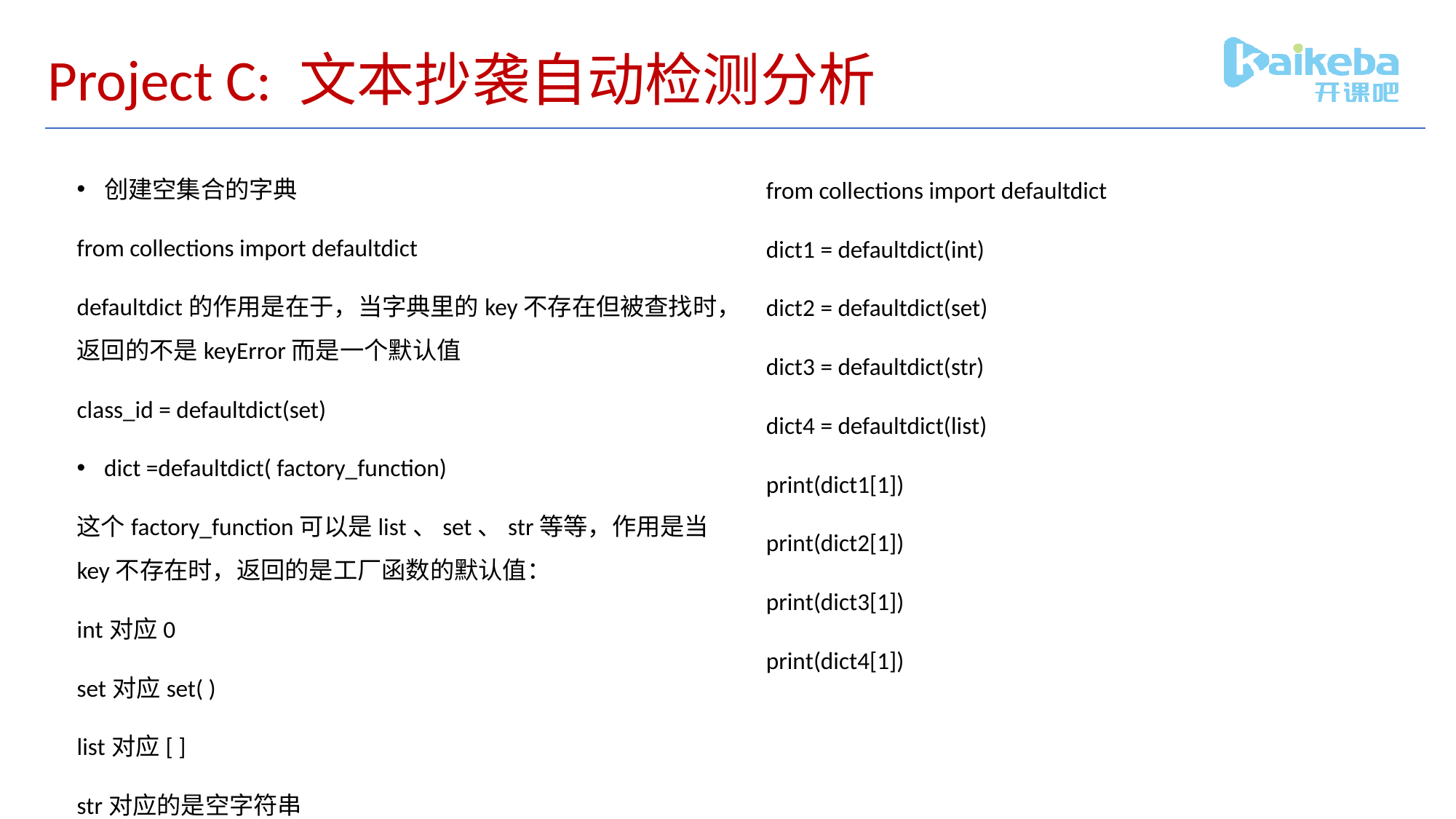

# Project C: 文本抄袭自动检测分析
创建空集合的字典
from collections import defaultdict
defaultdict的作用是在于，当字典里的key不存在但被查找时，返回的不是keyError而是一个默认值
class_id = defaultdict(set)
dict =defaultdict( factory_function)
这个factory_function可以是list、set、str等等，作用是当key不存在时，返回的是工厂函数的默认值：
int对应0
set对应set( )
list对应[ ]
str对应的是空字符串
from collections import defaultdict
dict1 = defaultdict(int)
dict2 = defaultdict(set)
dict3 = defaultdict(str)
dict4 = defaultdict(list)
print(dict1[1])
print(dict2[1])
print(dict3[1])
print(dict4[1])